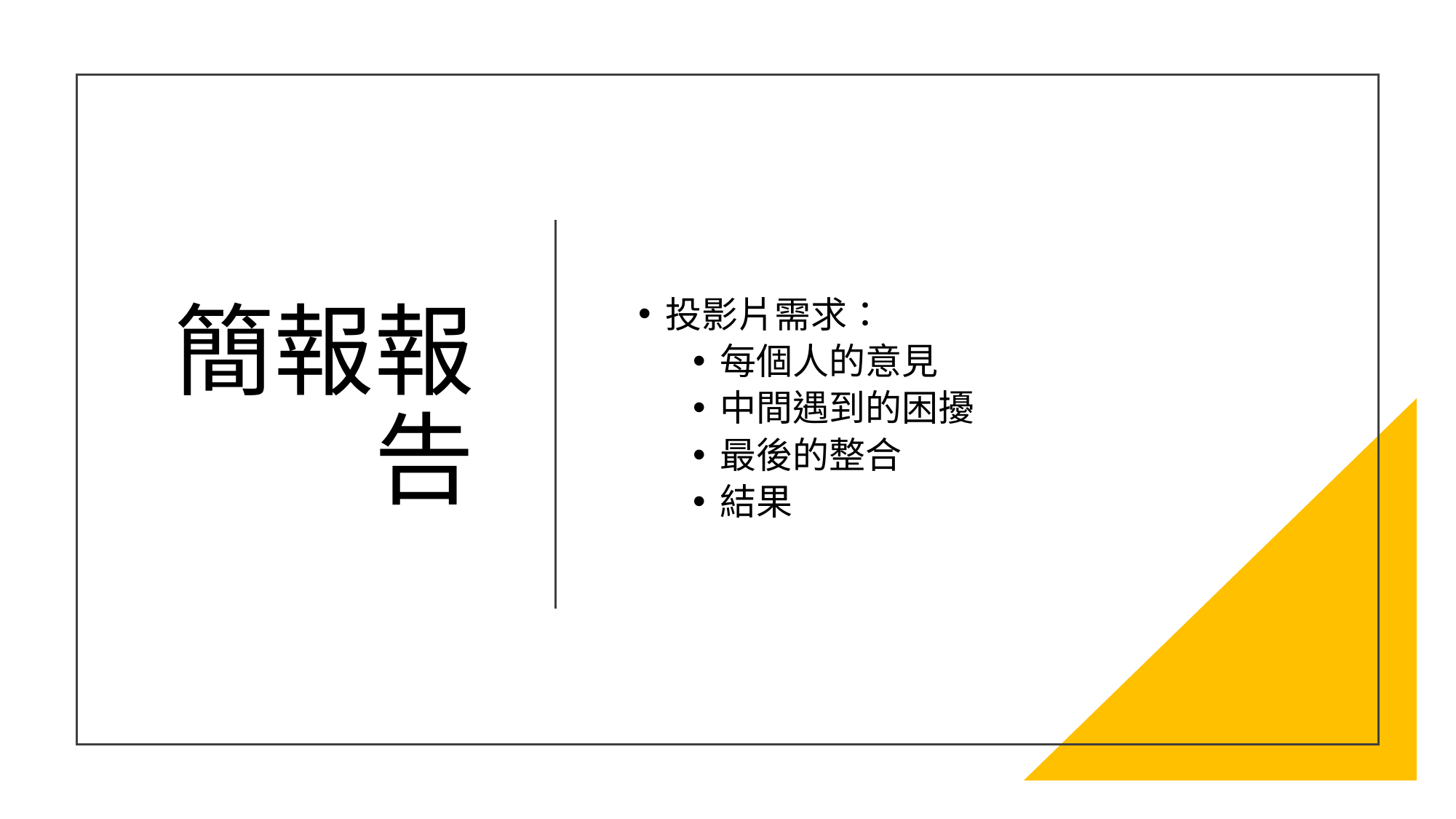

# 簡報報告
投影片需求：
每個人的意見
中間遇到的困擾
最後的整合
結果